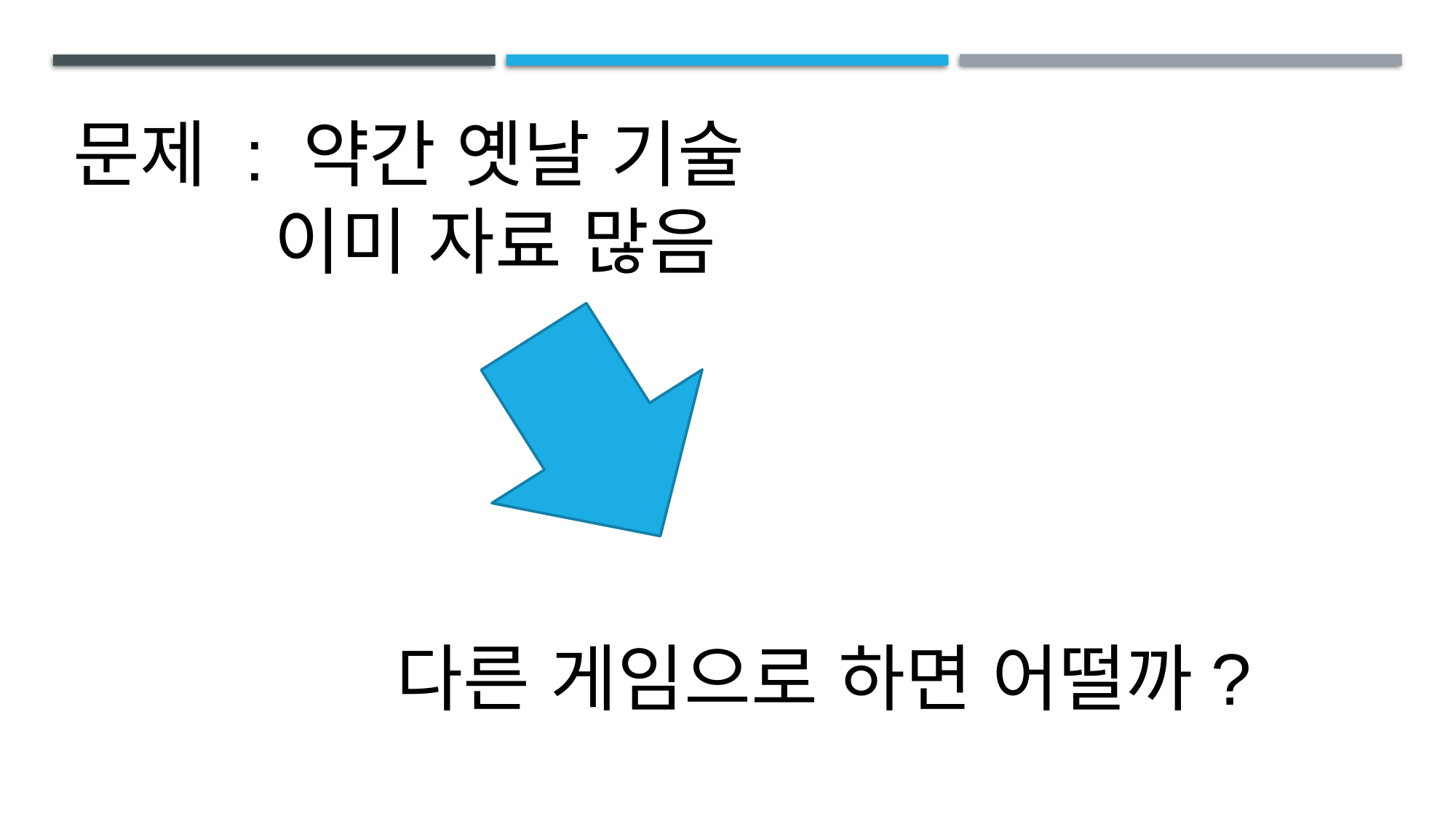

문제 : 약간 옛날 기술
         이미 자료 많음

               다른 게임으로 하면 어떨까?